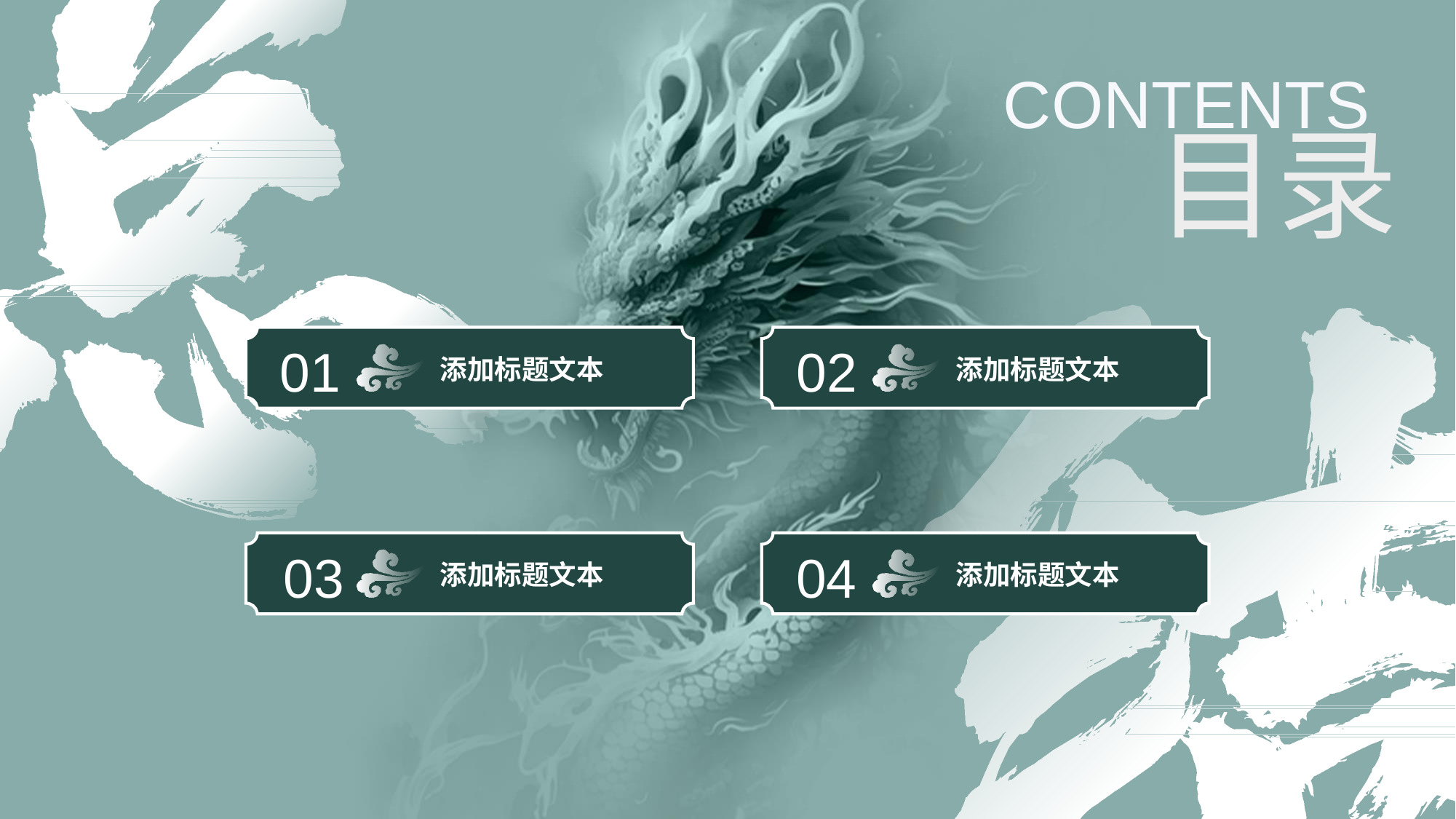

CONTENTS
目录

01

添加标题文本

02

添加标题文本

03

添加标题文本

04

添加标题文本